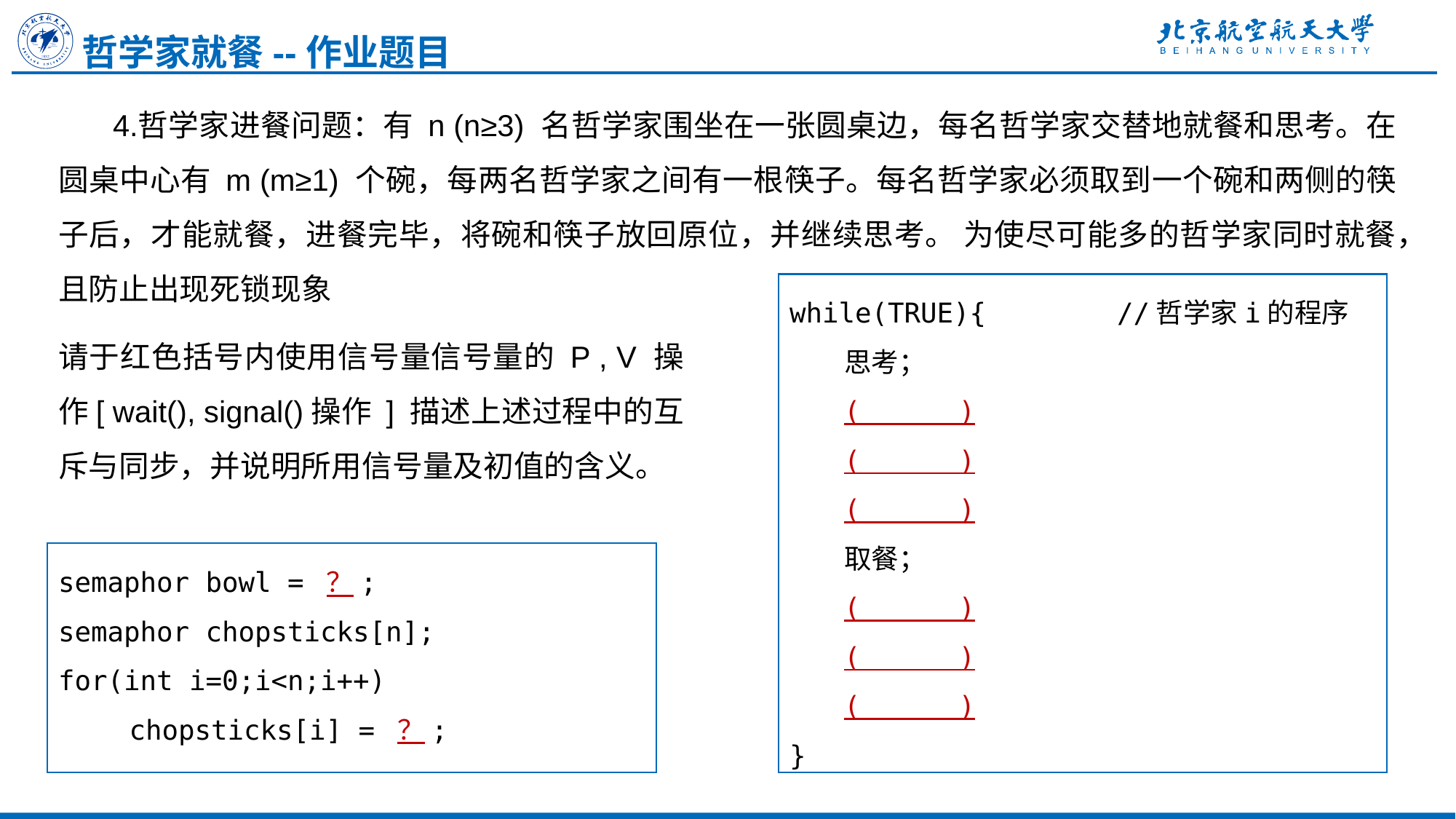

哲学家就餐--作业题目
哲学家进餐问题：有 n (n≥3) 名哲学家围坐在一张圆桌边，每名哲学家交替地就餐和思考。在圆桌中心有 m (m≥1) 个碗，每两名哲学家之间有一根筷子。每名哲学家必须取到一个碗和两侧的筷子后，才能就餐，进餐完毕，将碗和筷子放回原位，并继续思考。 为使尽可能多的哲学家同时就餐，且防止出现死锁现象
while(TRUE){		//哲学家i的程序
思考；
(      )
(      )
(      )
取餐；
(      )
(      )
(      )
}
请于红色括号内使用信号量信号量的 P , V 操作[ wait(), signal()操作 ] 描述上述过程中的互斥与同步，并说明所用信号量及初值的含义。
semaphor bowl = ？;
semaphor chopsticks[n];
for(int i=0;i<n;i++)
 chopsticks[i] = ？;

7